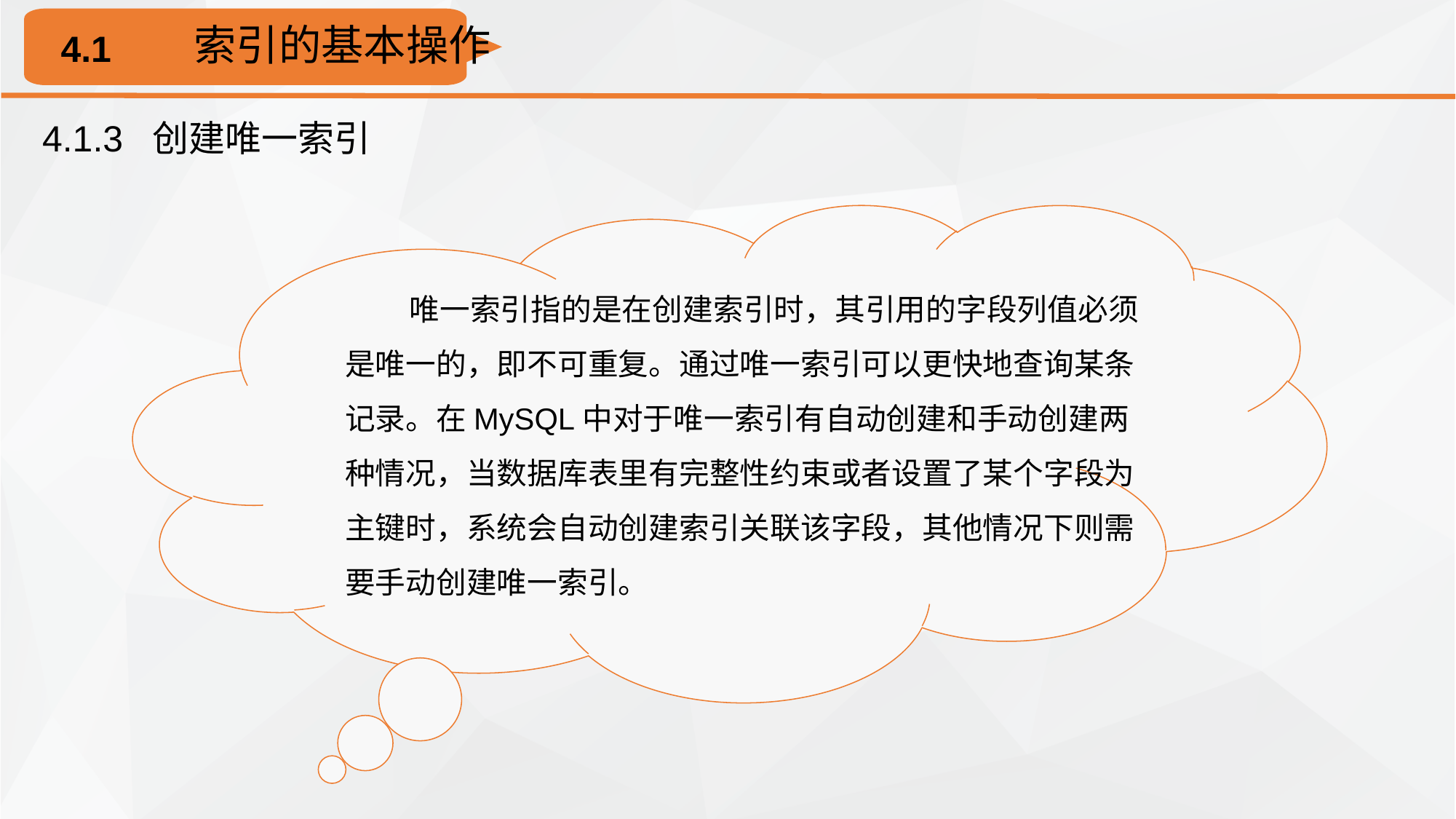

索引的基本操作
4.1
4.1.3  创建唯一索引

唯一索引指的是在创建索引时，其引用的字段列值必须是唯一的，即不可重复。通过唯一索引可以更快地查询某条记录。在MySQL中对于唯一索引有自动创建和手动创建两种情况，当数据库表里有完整性约束或者设置了某个字段为主键时，系统会自动创建索引关联该字段，其他情况下则需要手动创建唯一索引。